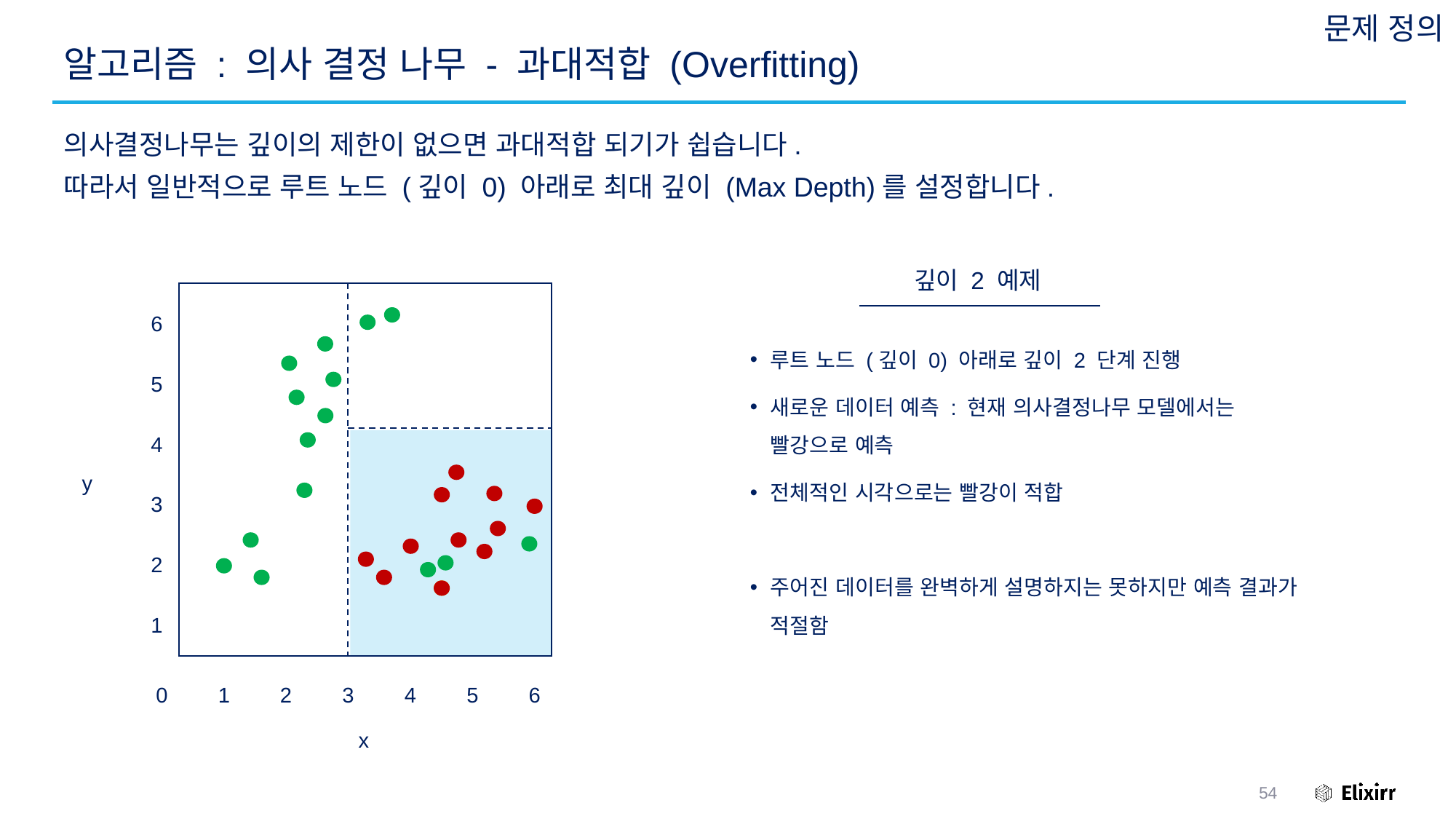

문제 정의
# 알고리즘 : 의사 결정 나무 - 과대적합 (Overfitting)
의사결정나무는 깊이의 제한이 없으면 과대적합 되기가 쉽습니다.
따라서 일반적으로 루트 노드 (깊이 0) 아래로 최대 깊이 (Max Depth)를 설정합니다.
깊이 2 예제

6

루트 노드 (깊이 0) 아래로 깊이 2 단계 진행
새로운 데이터 예측 : 현재 의사결정나무 모델에서는 빨강으로 예측
전체적인 시각으로는 빨강이 적합

주어진 데이터를 완벽하게 설명하지는 못하지만 예측 결과가 적절함

5

4

y

3

2

1
0
1
2
3
4
5
6
x
54